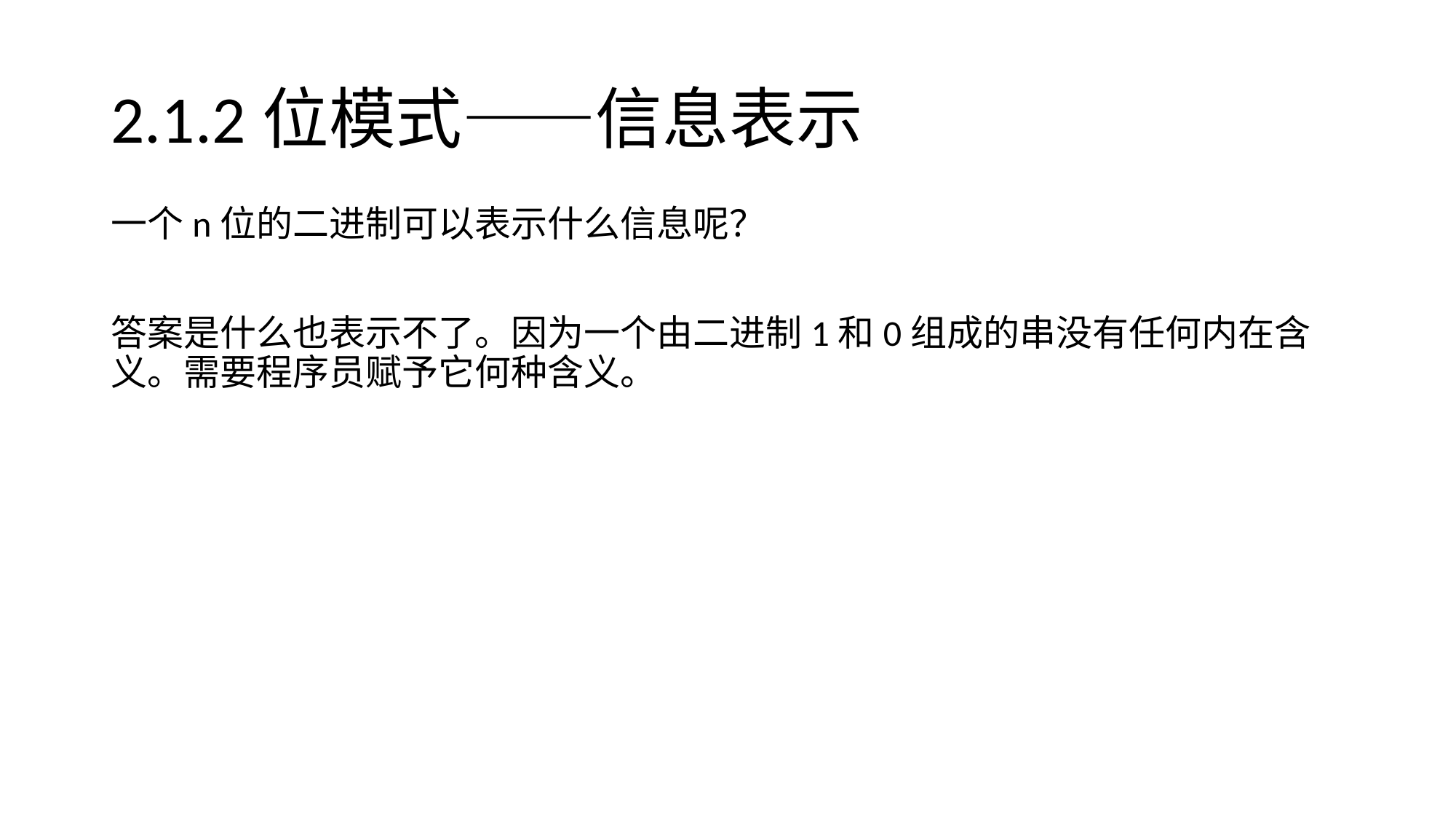

# 2.1.2位模式——信息表示
一个n位的二进制可以表示什么信息呢？

答案是什么也表示不了。因为一个由二进制1和0组成的串没有任何内在含义。需要程序员赋予它何种含义。